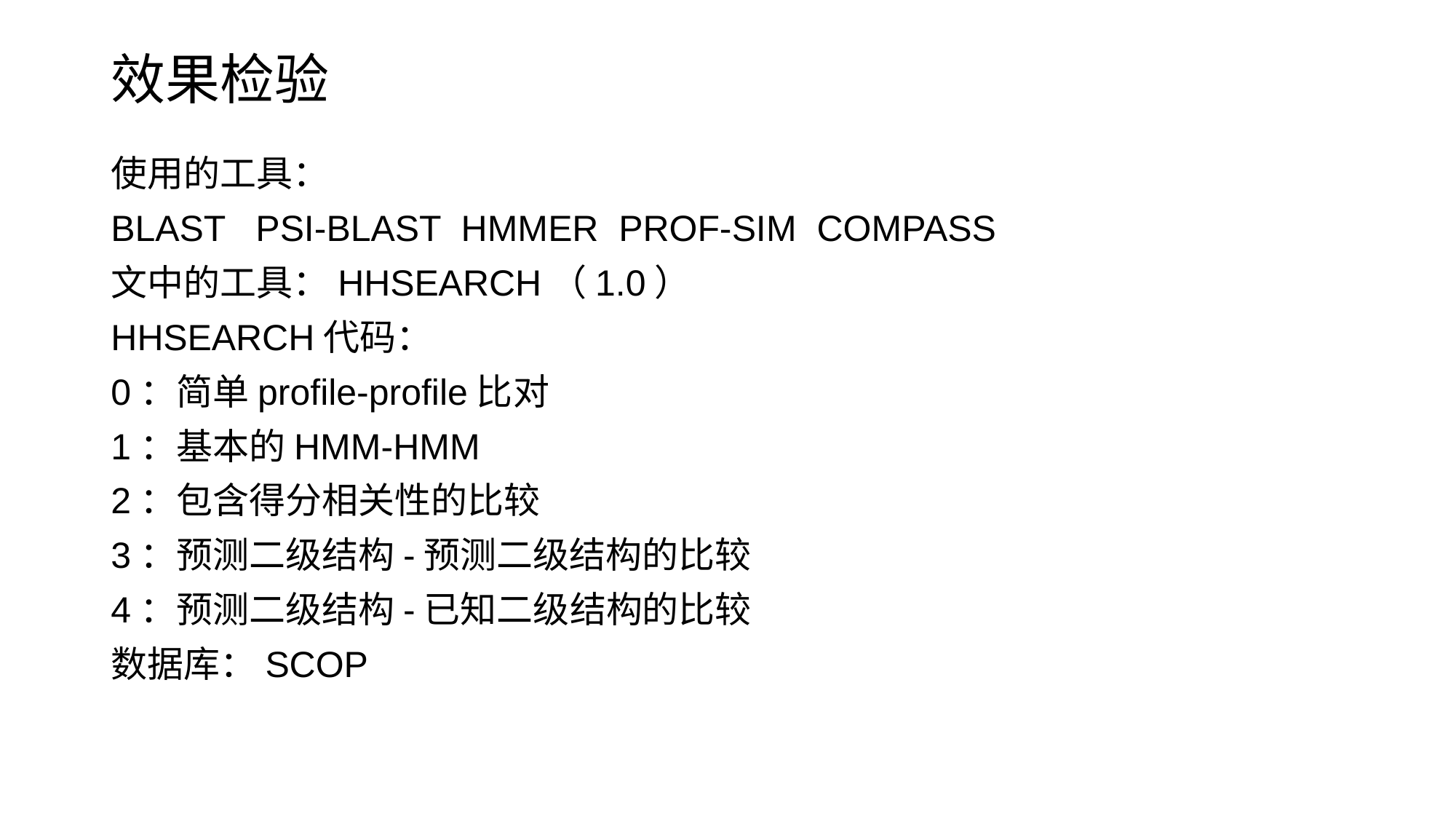

# 效果检验
使用的工具：
BLAST   PSI-BLAST  HMMER  PROF-SIM  COMPASS
文中的工具：HHSEARCH（1.0）
HHSEARCH代码：
0：简单profile-profile比对
1：基本的HMM-HMM
2：包含得分相关性的比较
3：预测二级结构-预测二级结构的比较
4：预测二级结构-已知二级结构的比较
数据库：SCOP